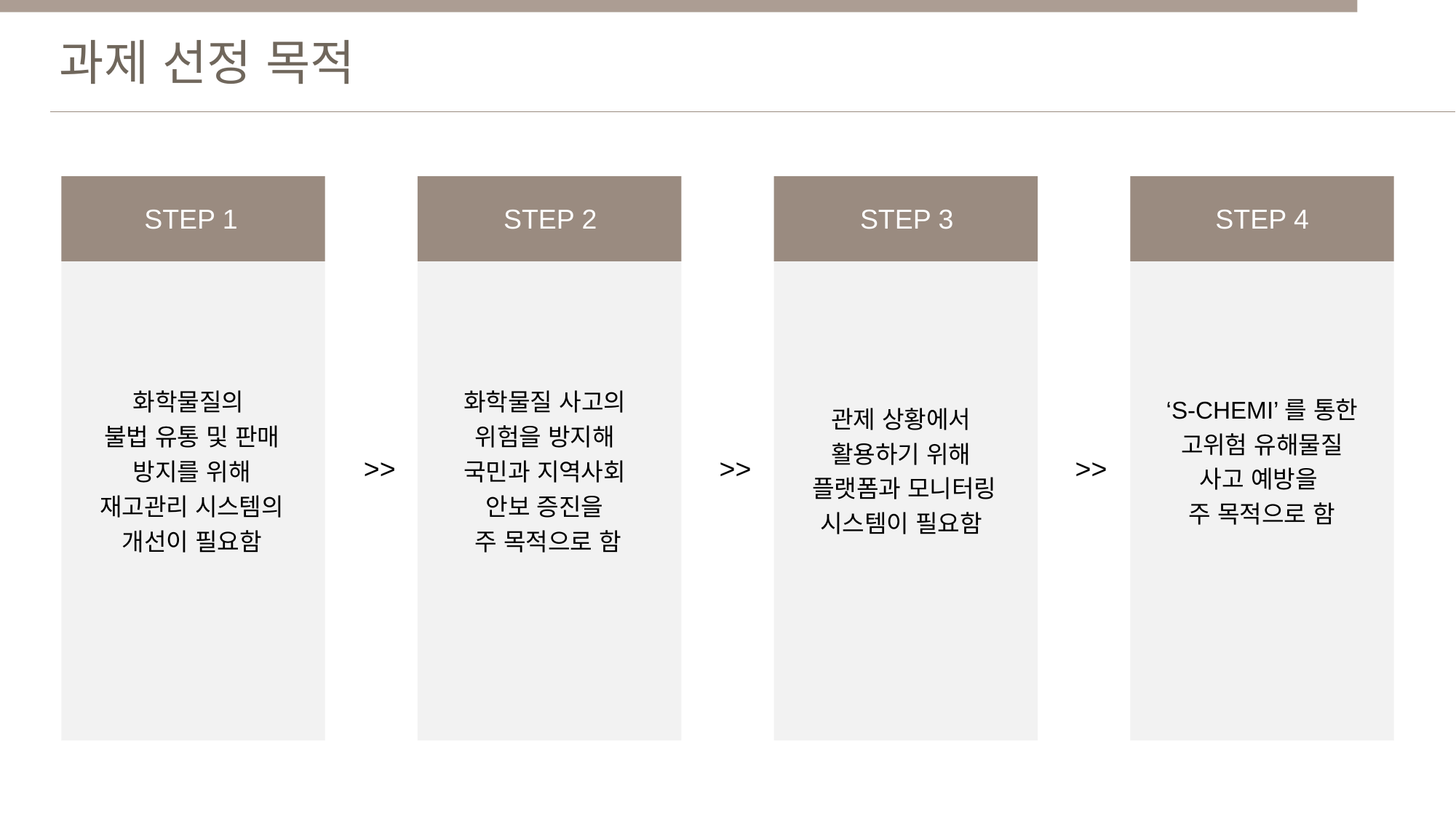

과제 선정 목적

STEP 1
STEP 2
STEP 3
STEP 4
화학물질의
불법 유통 및 판매 방지를 위해
재고관리 시스템의 개선이 필요함
화학물질 사고의
위험을 방지해
국민과 지역사회
안보 증진을
주 목적으로 함
‘S-CHEMI’를 통한 고위험 유해물질
사고 예방을
주 목적으로 함
관제 상황에서
활용하기 위해
플랫폼과 모니터링 시스템이 필요함
>>
>>
>>